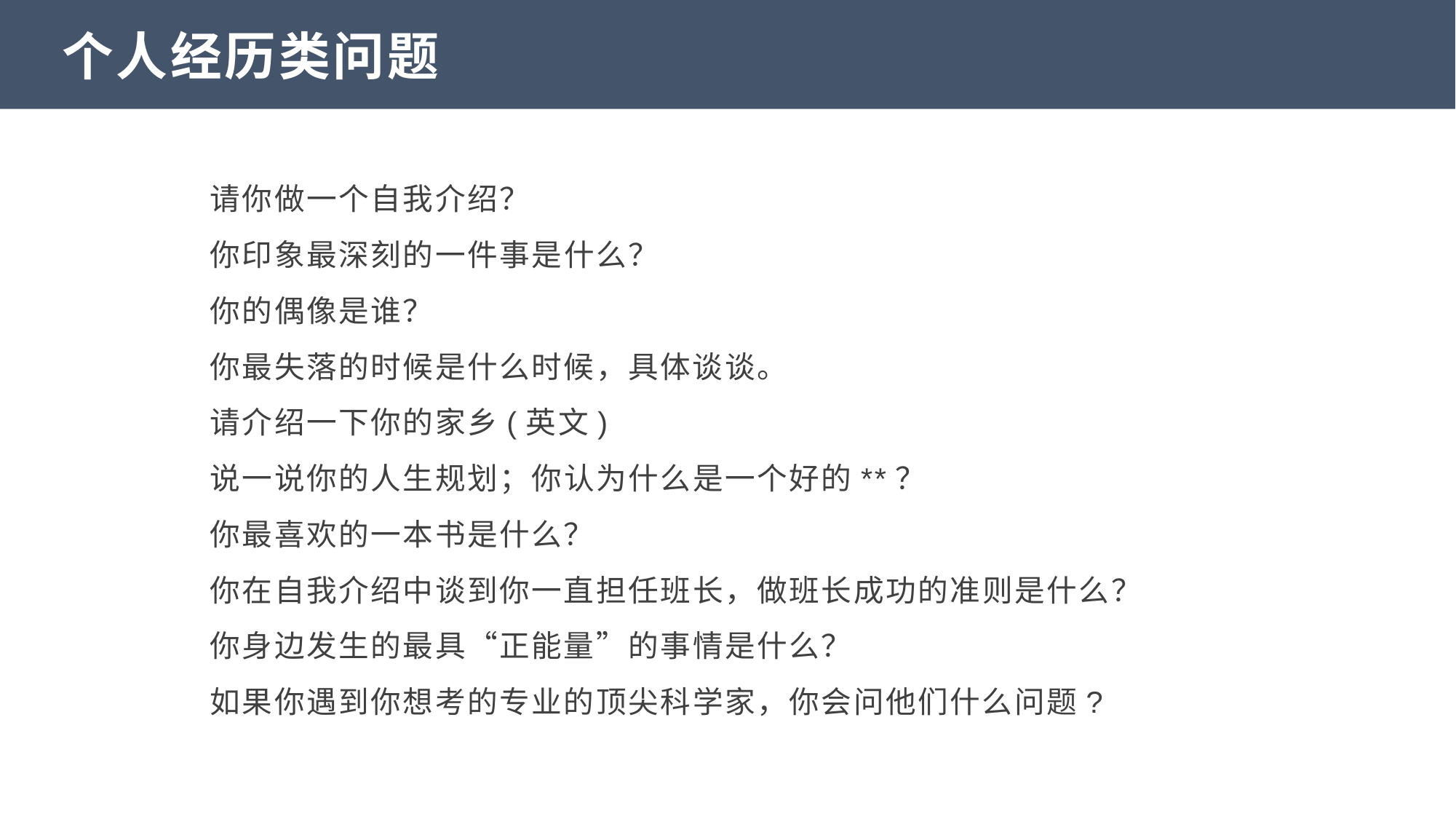

个人经历类问题
请你做一个自我介绍？
你印象最深刻的一件事是什么？
你的偶像是谁？
你最失落的时候是什么时候，具体谈谈。
请介绍一下你的家乡(英文)
说一说你的人生规划；你认为什么是一个好的**？
你最喜欢的一本书是什么？
你在自我介绍中谈到你一直担任班长，做班长成功的准则是什么？
你身边发生的最具“正能量”的事情是什么？
如果你遇到你想考的专业的顶尖科学家，你会问他们什么问题?